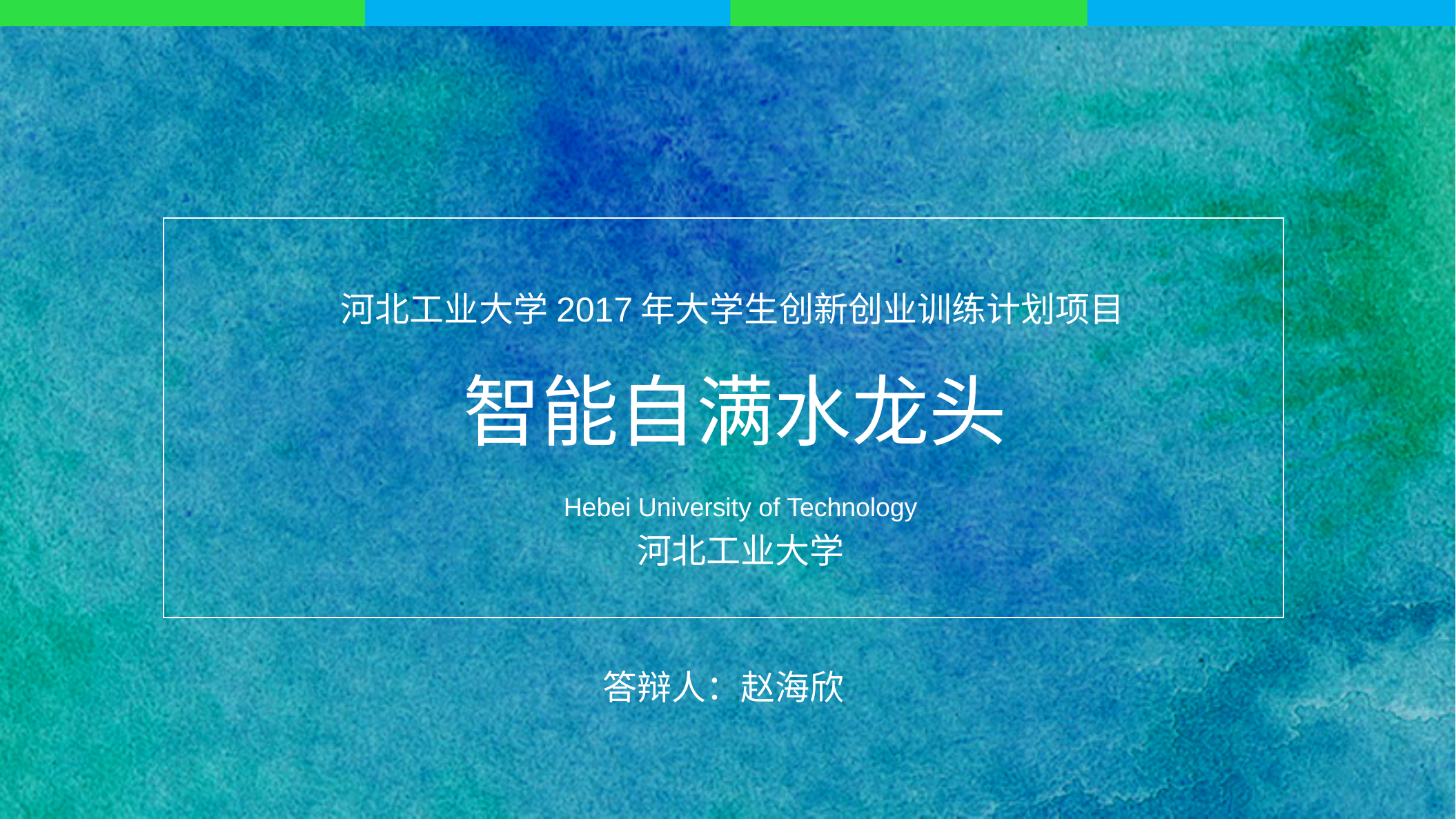

河北工业大学2017年大学生创新创业训练计划项目
智能自满水龙头
Hebei University of Technology
河北工业大学
答辩人：赵海欣